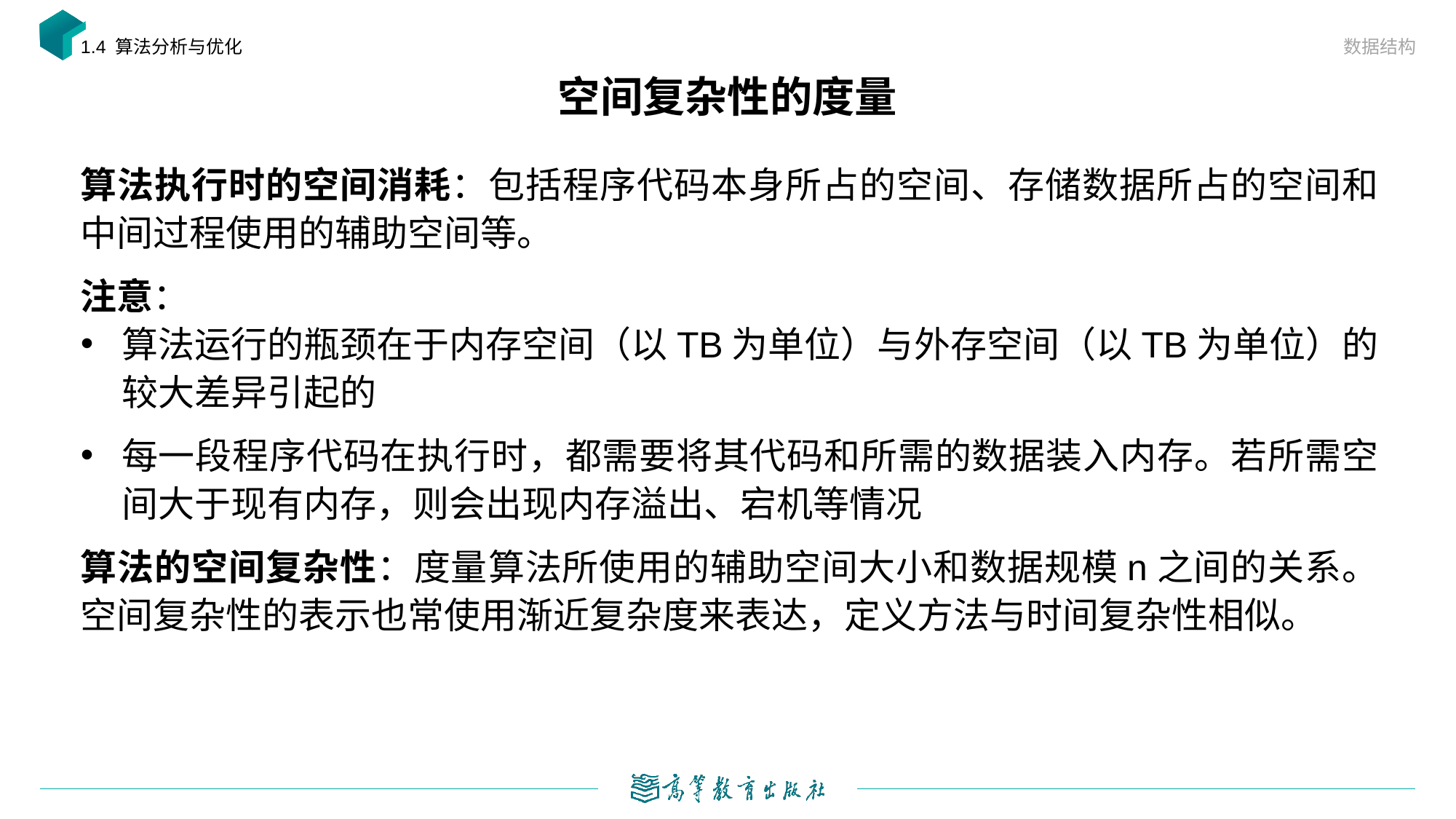

数据结构
1.4 算法分析与优化
# 空间复杂性的度量
算法执行时的空间消耗：包括程序代码本身所占的空间、存储数据所占的空间和中间过程使用的辅助空间等。
注意：
算法运行的瓶颈在于内存空间（以TB为单位）与外存空间（以TB为单位）的较大差异引起的
每一段程序代码在执行时，都需要将其代码和所需的数据装入内存。若所需空间大于现有内存，则会出现内存溢出、宕机等情况
算法的空间复杂性：度量算法所使用的辅助空间大小和数据规模n之间的关系。空间复杂性的表示也常使用渐近复杂度来表达，定义方法与时间复杂性相似。